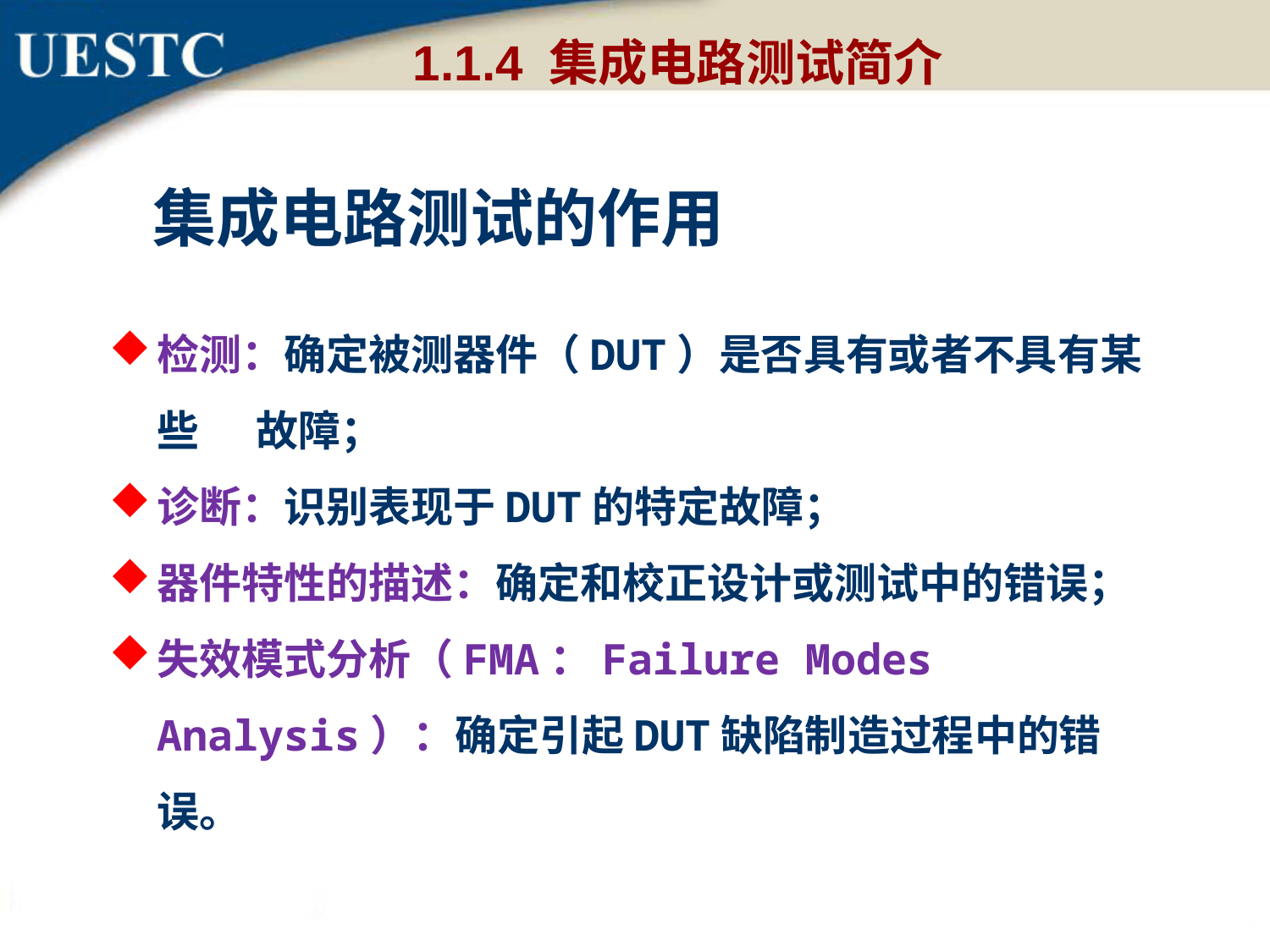

1.1.4 集成电路测试简介
集成电路测试的作用

检测：确定被测器件（DUT）是否具有或者不具有某些      故障；
诊断：识别表现于DUT的特定故障；
器件特性的描述：确定和校正设计或测试中的错误；
失效模式分析（FMA：Failure Modes Analysis）：确定引起DUT缺陷制造过程中的错误。